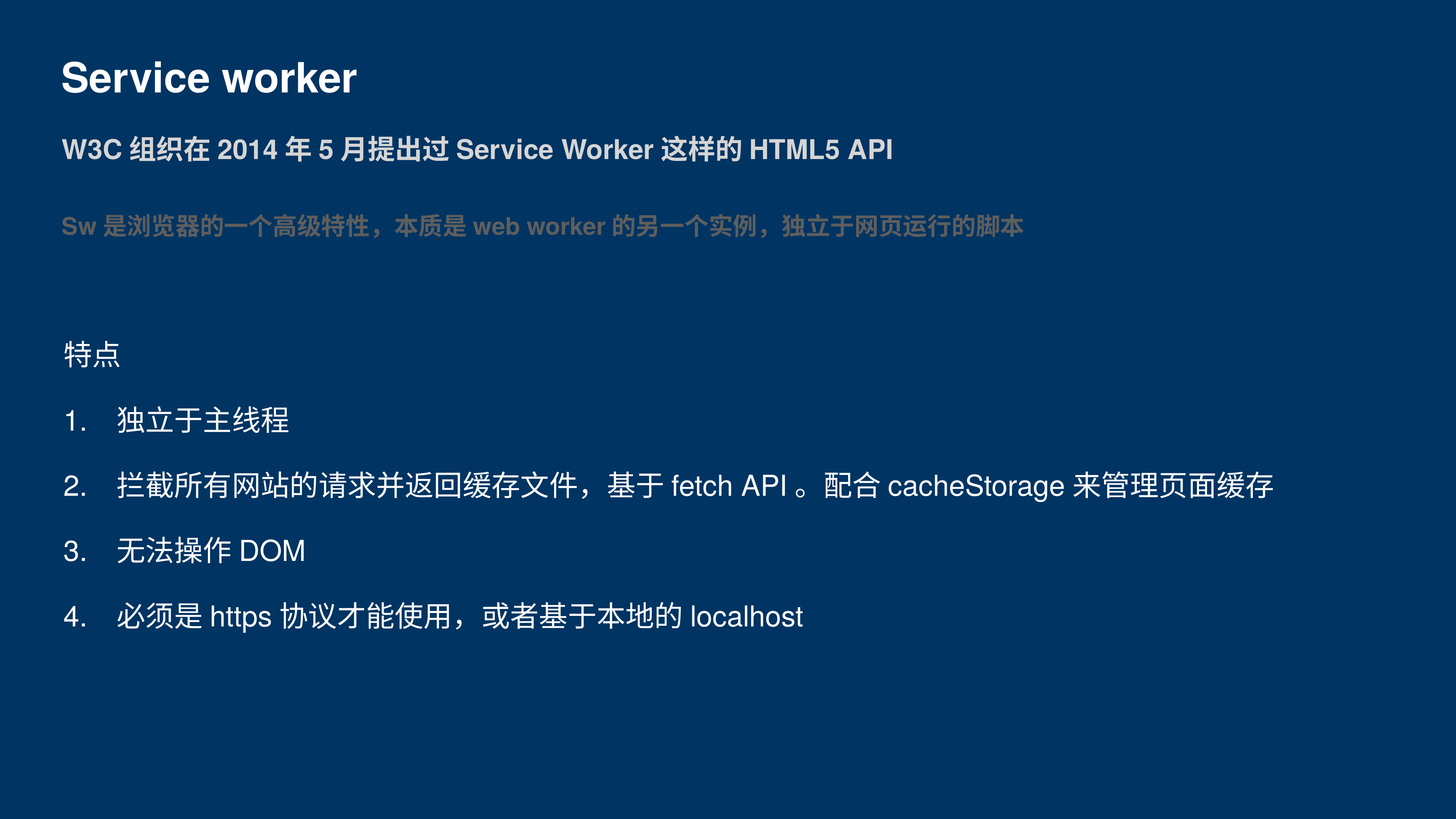

Service worker
W3C组织在2014年5月提出过Service Worker这样的HTML5 API
Sw是浏览器的一个高级特性，本质是web worker的另一个实例，独立于网页运行的脚本
特点
独立于主线程
拦截所有网站的请求并返回缓存文件，基于fetch API。配合cacheStorage来管理页面缓存
无法操作DOM
必须是https协议才能使用，或者基于本地的localhost